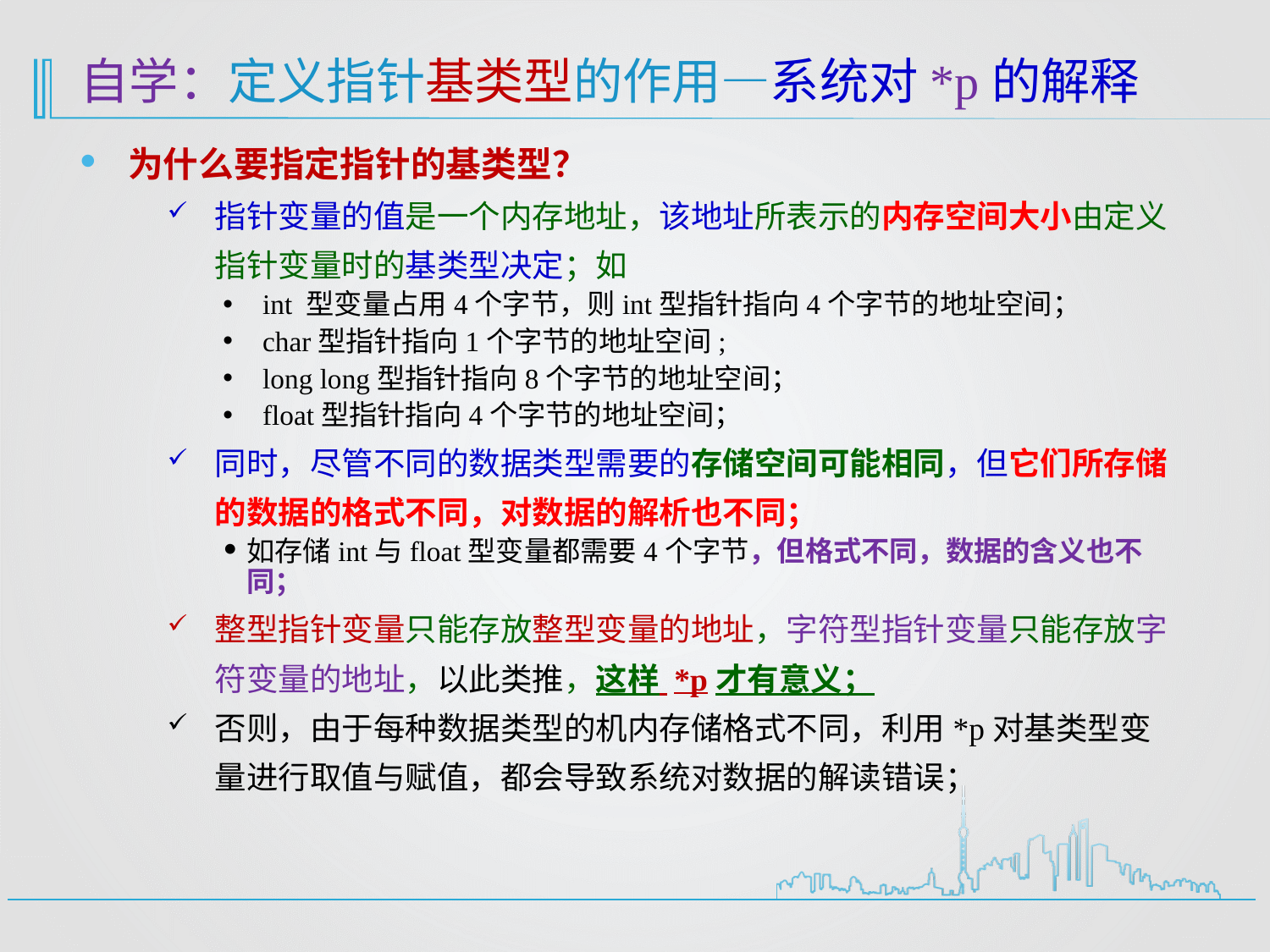

# 自学：定义指针基类型的作用—系统对*p的解释
为什么要指定指针的基类型？
指针变量的值是一个内存地址，该地址所表示的内存空间大小由定义指针变量时的基类型决定；如
int 型变量占用4个字节，则int型指针指向4个字节的地址空间；
char型指针指向1个字节的地址空间;
long long型指针指向8个字节的地址空间；
float型指针指向4个字节的地址空间；
同时，尽管不同的数据类型需要的存储空间可能相同，但它们所存储的数据的格式不同，对数据的解析也不同；
如存储int与float型变量都需要4个字节，但格式不同，数据的含义也不同；
整型指针变量只能存放整型变量的地址，字符型指针变量只能存放字符变量的地址，以此类推，这样 *p才有意义；
否则，由于每种数据类型的机内存储格式不同，利用*p对基类型变量进行取值与赋值，都会导致系统对数据的解读错误；